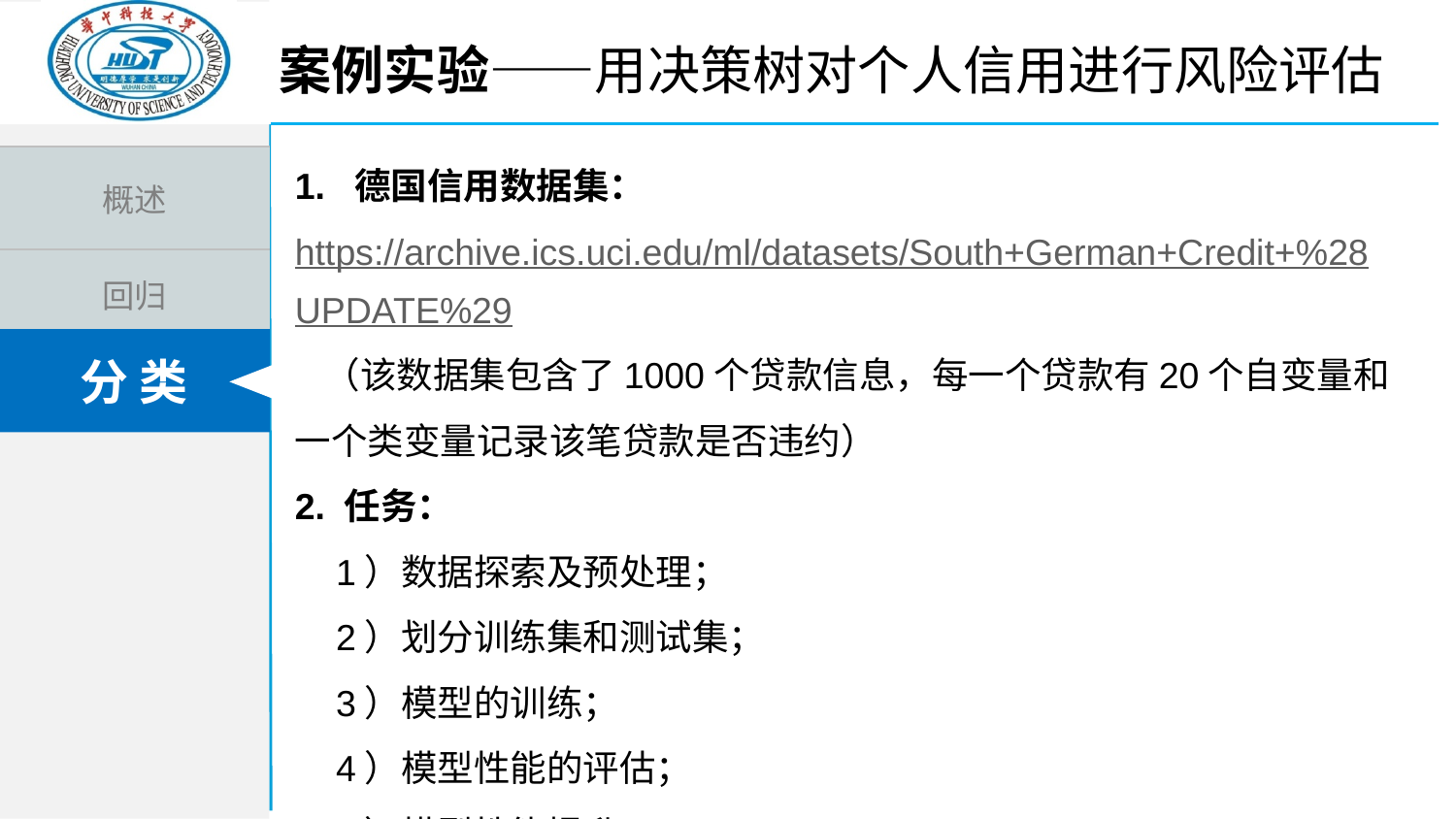

案例实验——用决策树对个人信用进行风险评估
1.  德国信用数据集：
https://archive.ics.uci.edu/ml/datasets/South+German+Credit+%28UPDATE%29  （该数据集包含了1000个贷款信息，每一个贷款有20个自变量和一个类变量记录该笔贷款是否违约）
2. 任务：
    1）数据探索及预处理；
    2）划分训练集和测试集；
    3）模型的训练；
    4）模型性能的评估；
    5）模型性能提升。